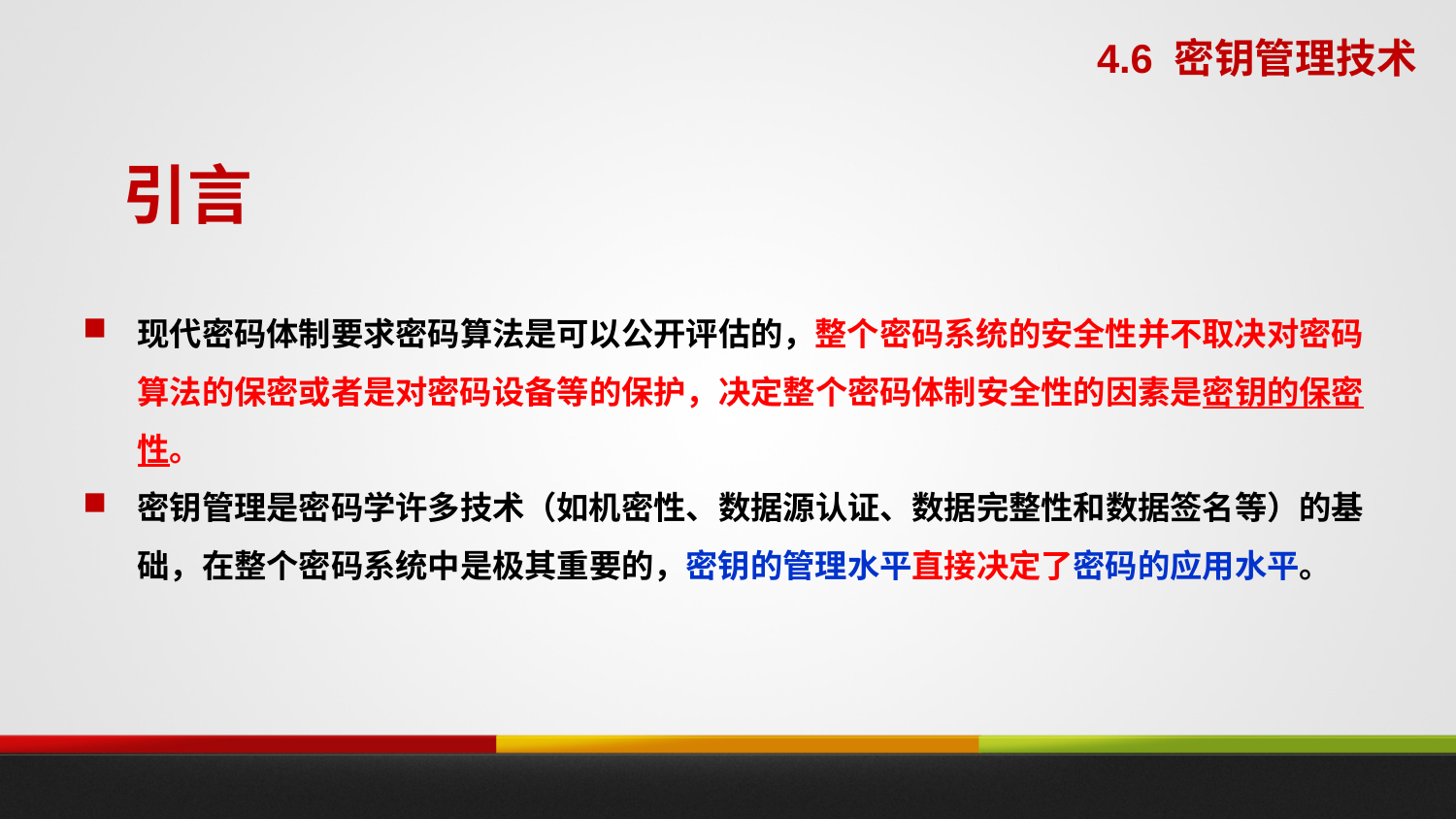

4.6 密钥管理技术
# 引言
现代密码体制要求密码算法是可以公开评估的，整个密码系统的安全性并不取决对密码算法的保密或者是对密码设备等的保护，决定整个密码体制安全性的因素是密钥的保密性。
密钥管理是密码学许多技术（如机密性、数据源认证、数据完整性和数据签名等）的基础，在整个密码系统中是极其重要的，密钥的管理水平直接决定了密码的应用水平。